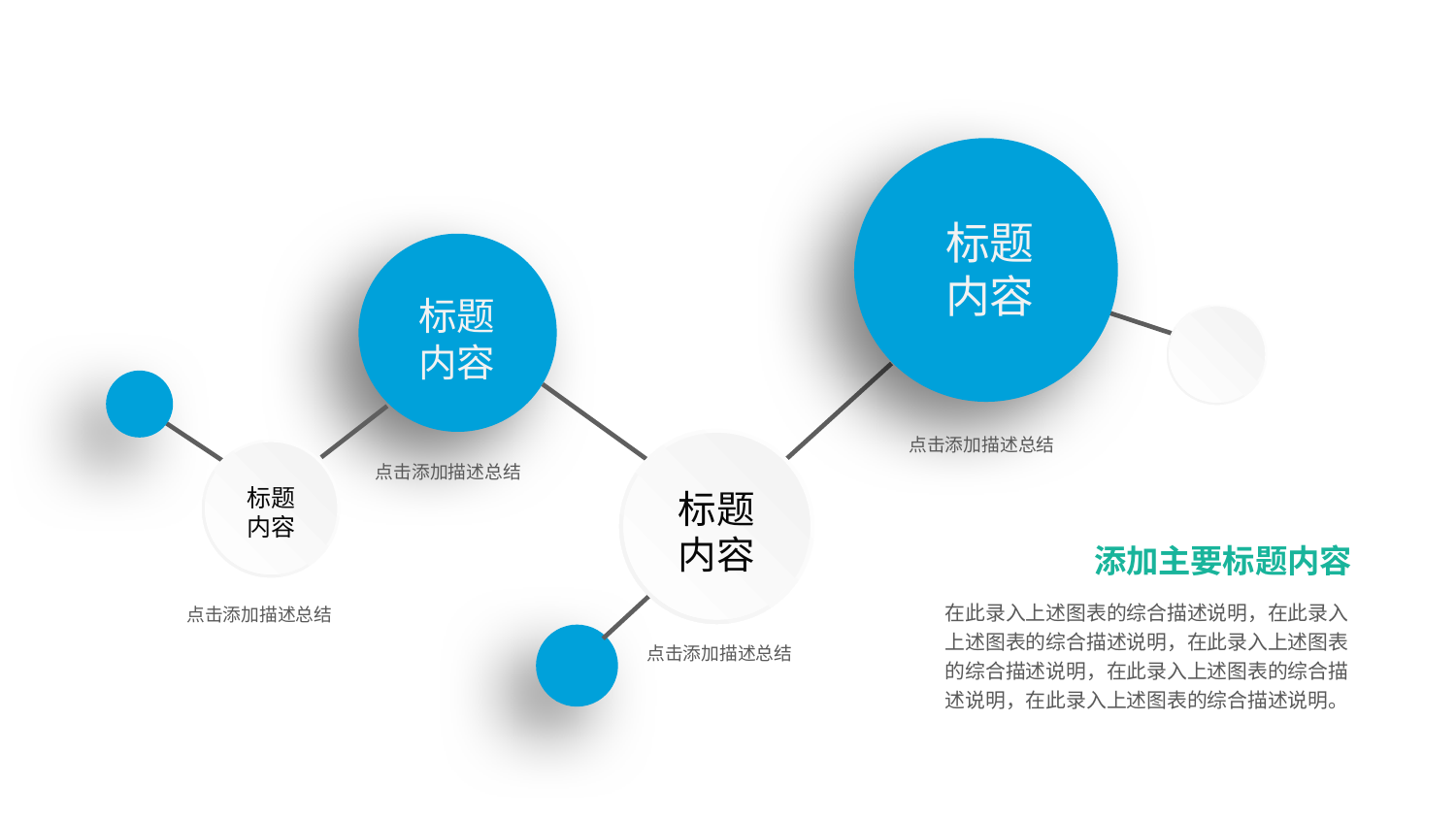

标题
内容

标题
内容

点击添加描述总结

点击添加描述总结
标题
内容
标题
内容
添加主要标题内容
在此录入上述图表的综合描述说明，在此录入上述图表的综合描述说明，在此录入上述图表的综合描述说明，在此录入上述图表的综合描述说明，在此录入上述图表的综合描述说明。
点击添加描述总结

点击添加描述总结